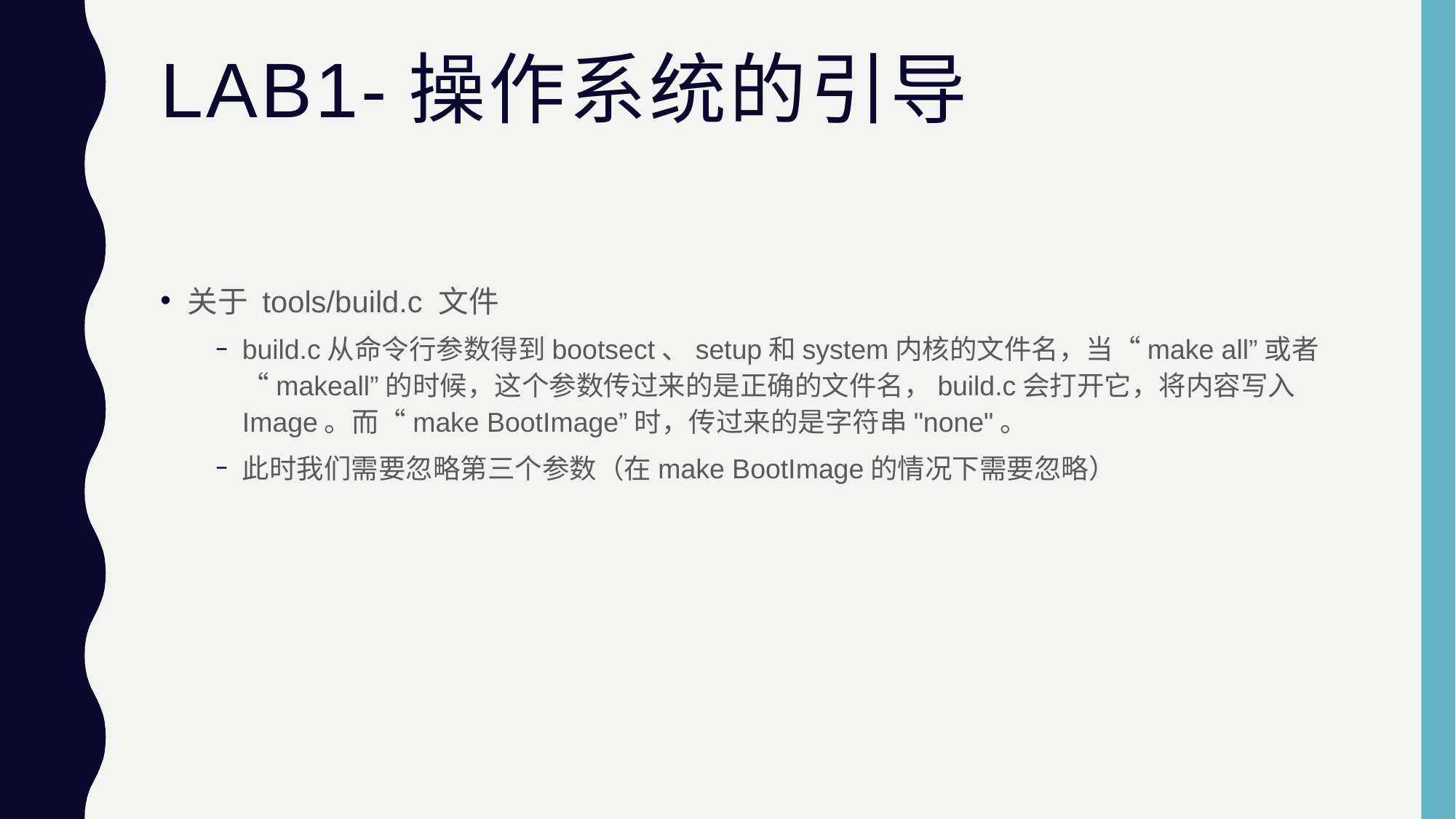

# Lab1-操作系统的引导
关于 tools/build.c 文件
build.c从命令行参数得到bootsect、setup和system内核的文件名，当“make all”或者“makeall”的时候，这个参数传过来的是正确的文件名，build.c会打开它，将内容写入Image。而“make BootImage”时，传过来的是字符串"none"。
此时我们需要忽略第三个参数（在make BootImage的情况下需要忽略）